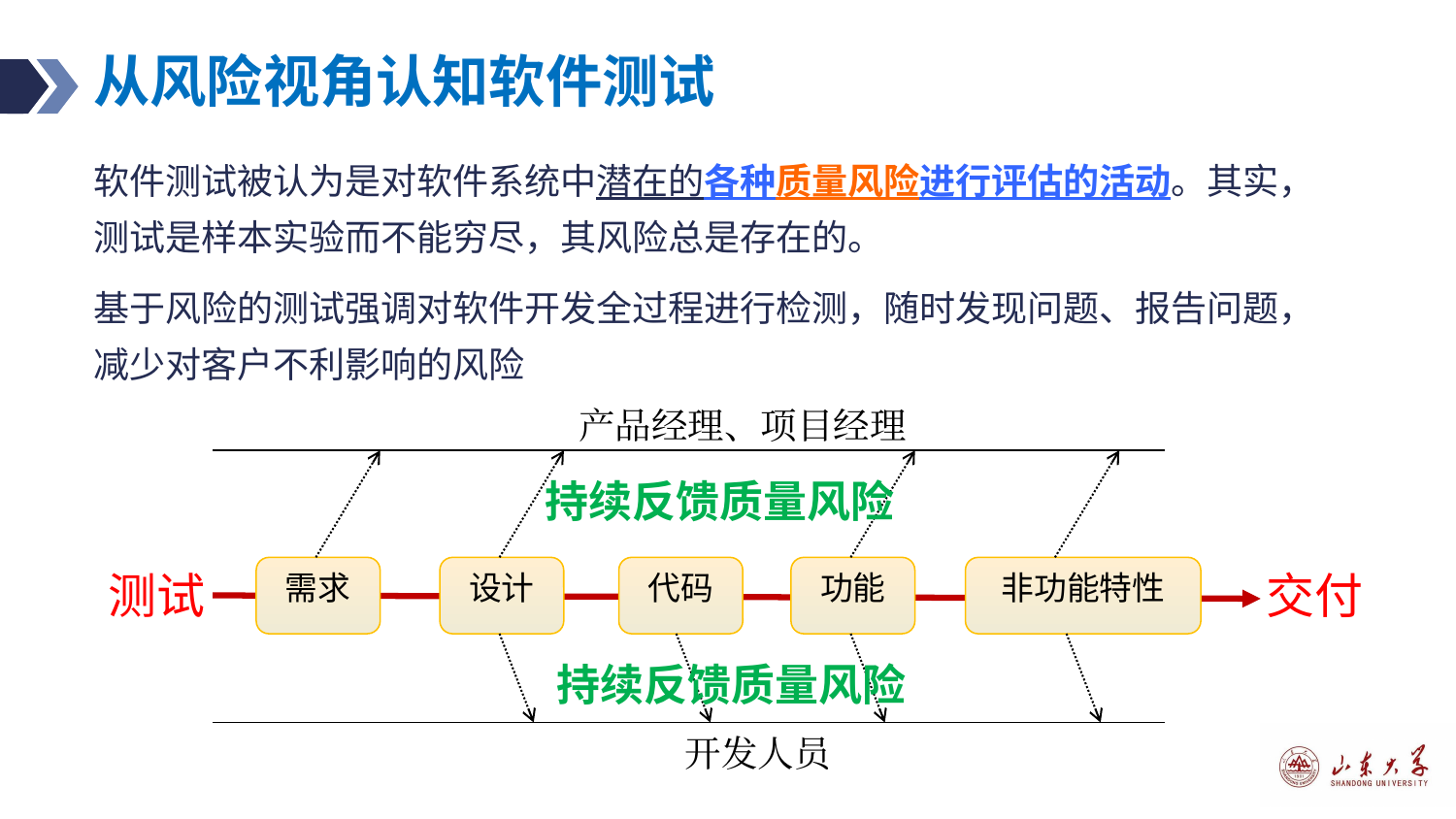

# 从风险视角认知软件测试
软件测试被认为是对软件系统中潜在的各种质量风险进行评估的活动。其实，测试是样本实验而不能穷尽，其风险总是存在的。
基于风险的测试强调对软件开发全过程进行检测，随时发现问题、报告问题，减少对客户不利影响的风险
产品经理、项目经理
持续反馈质量风险
需求
设计
代码
功能
非功能特性
持续反馈质量风险
开发人员
测试
交付